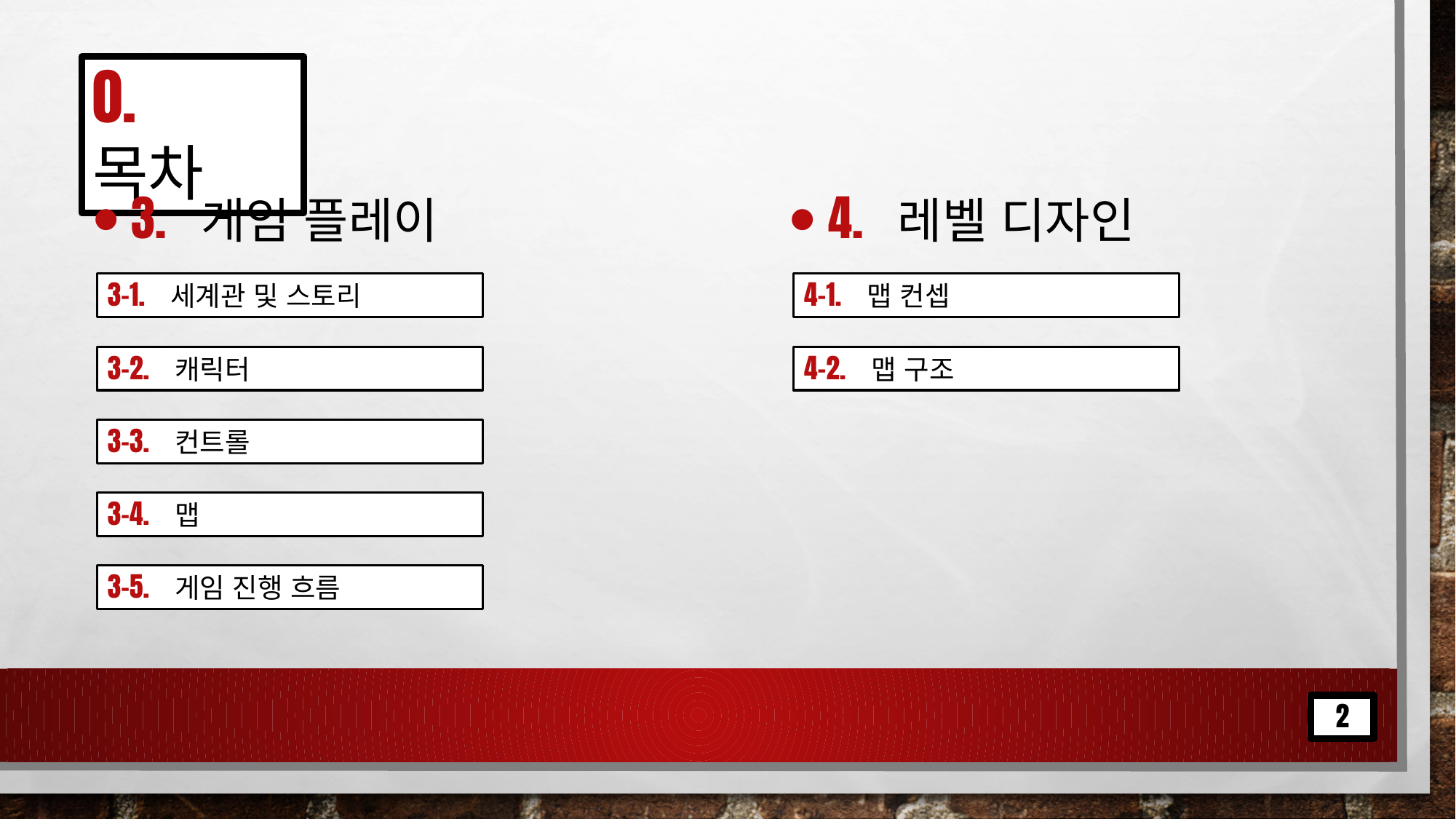

0.   목차
 3.  게임 플레이
 4.  레벨 디자인
3-1.   세계관 및 스토리
4-1.   맵 컨셉
3-2.   캐릭터
4-2.   맵 구조
3-3.   컨트롤
3-4.   맵
3-5.   게임 진행 흐름
2